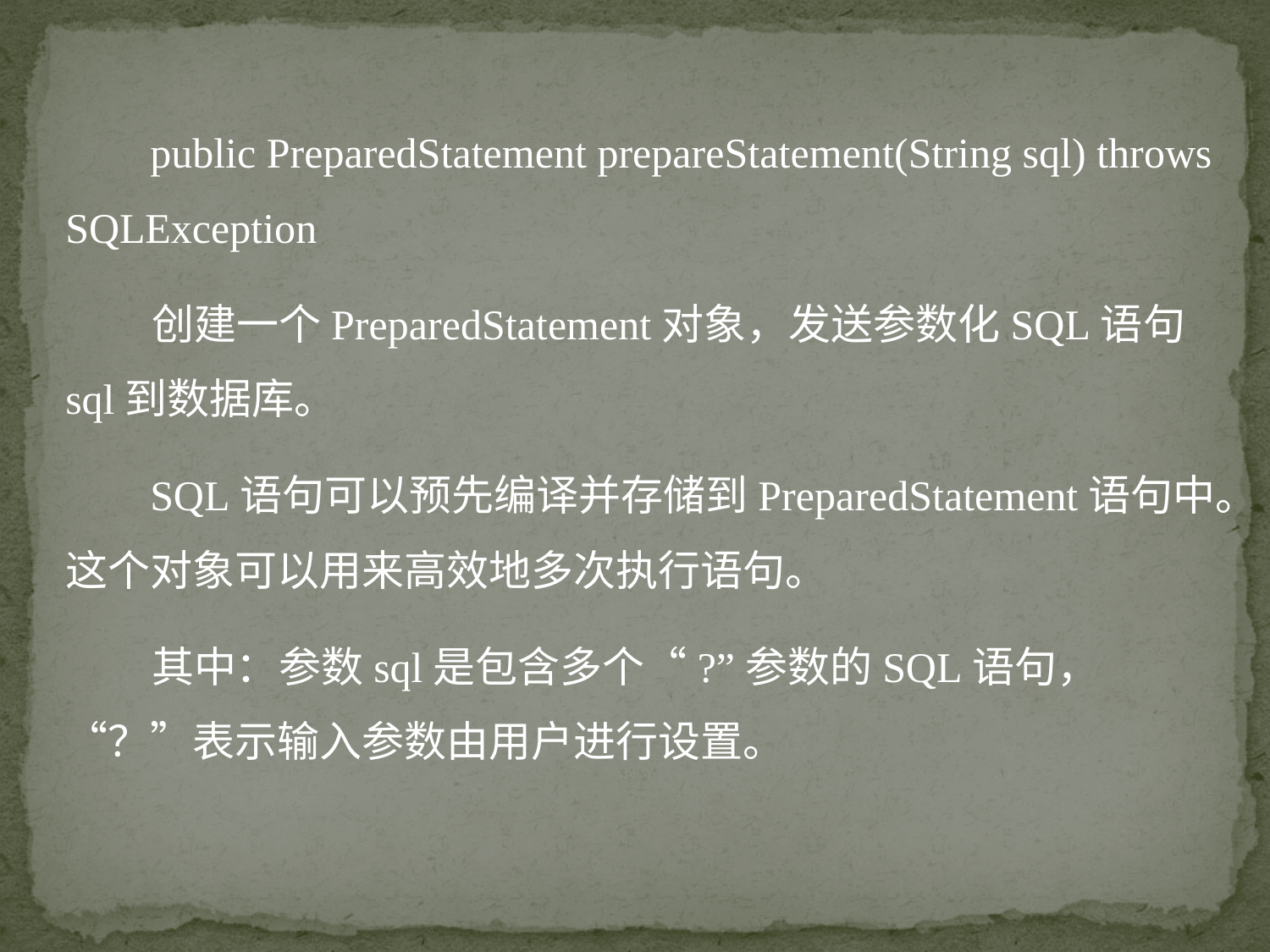

public PreparedStatement prepareStatement(String sql) throws SQLException
        创建一个PreparedStatement对象，发送参数化SQL语句sql到数据库。
        SQL语句可以预先编译并存储到PreparedStatement语句中。这个对象可以用来高效地多次执行语句。
        其中：参数sql是包含多个“?”参数的SQL语句，“？”表示输入参数由用户进行设置。